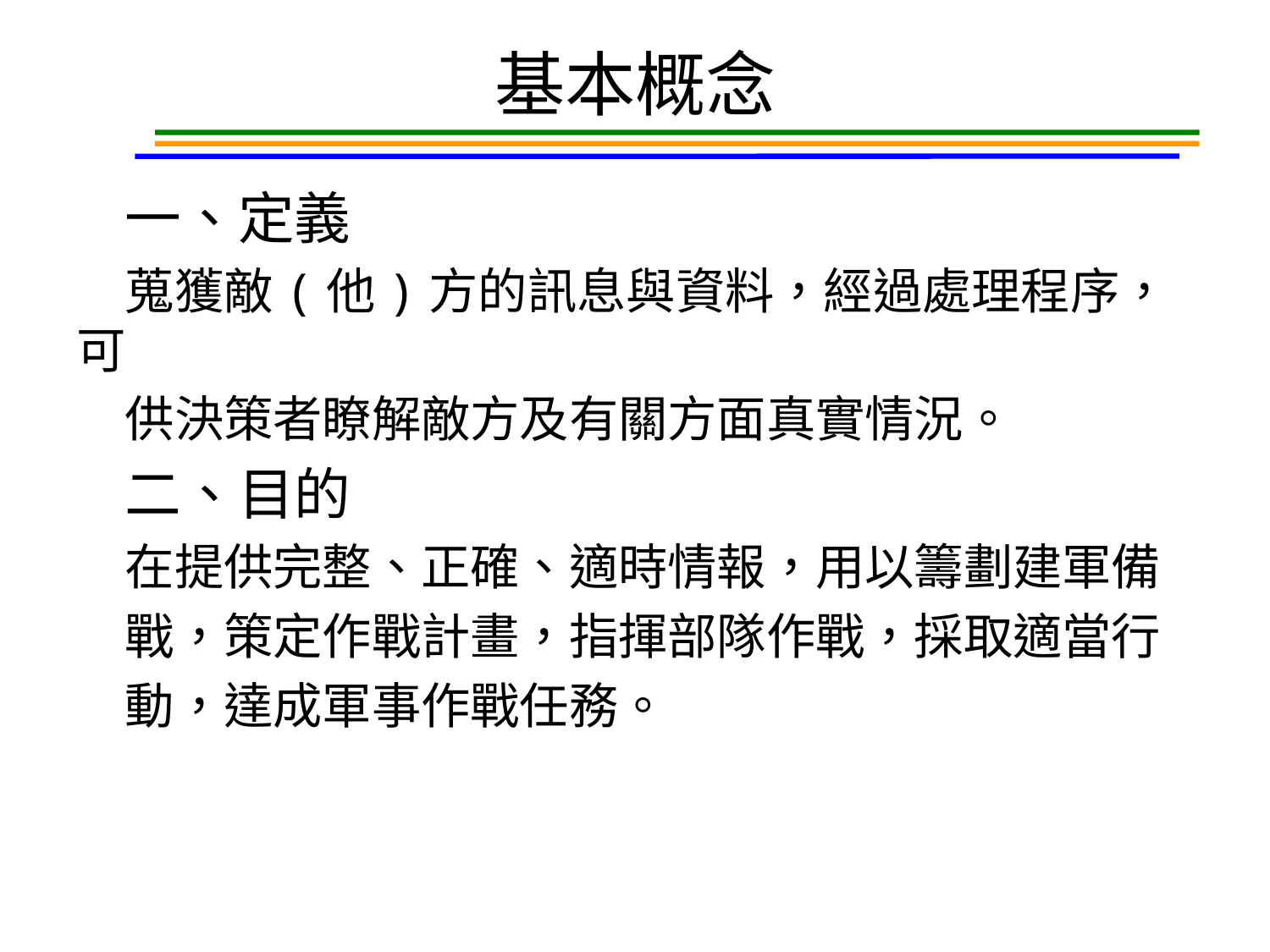

# 基本概念
一、定義
蒐獲敵(他)方的訊息與資料，經過處理程序，可
供決策者瞭解敵方及有關方面真實情況。
二、目的
在提供完整、正確、適時情報，用以籌劃建軍備
戰，策定作戰計畫，指揮部隊作戰，採取適當行
動，達成軍事作戰任務。